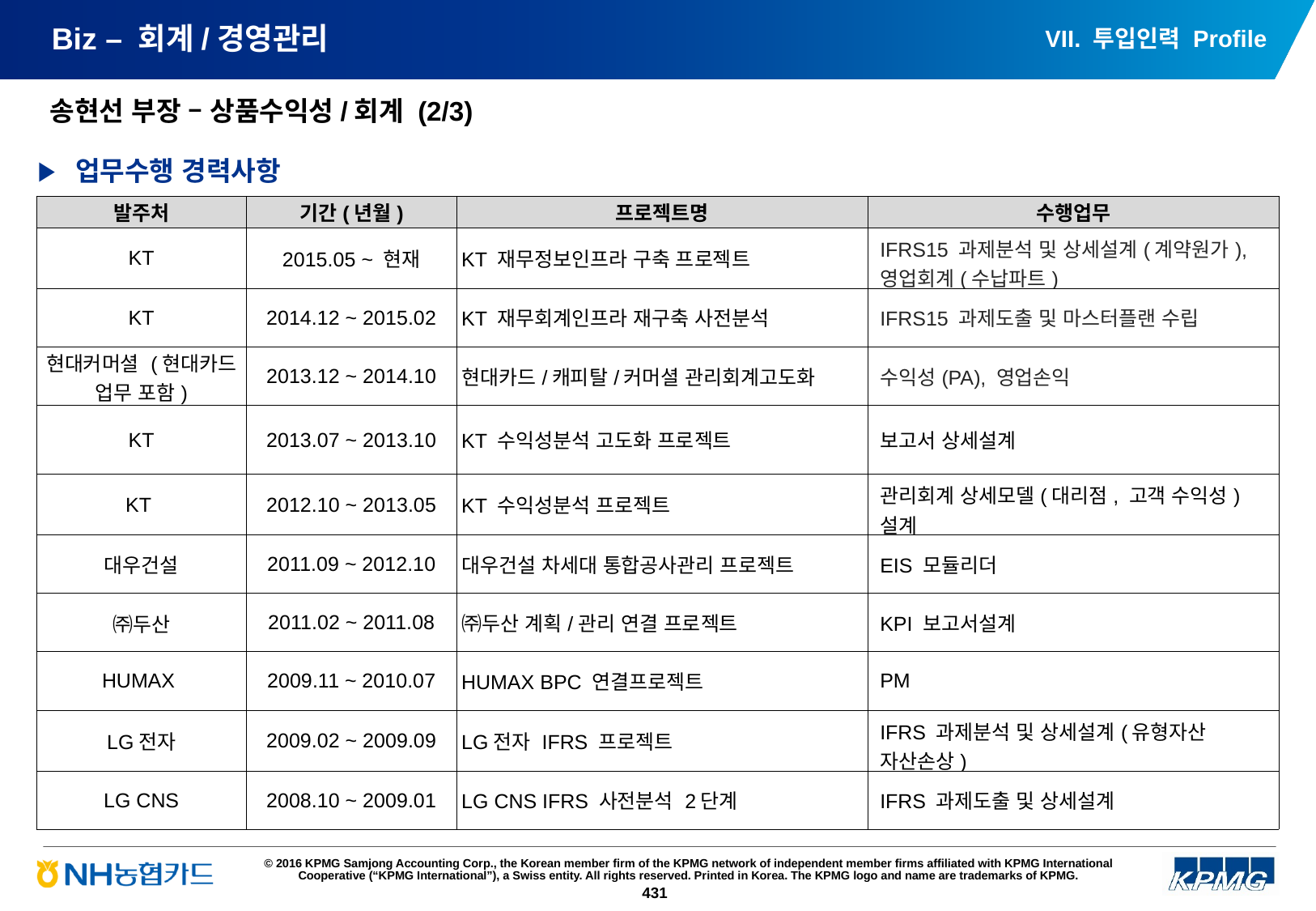

VII. 투입인력 Profile
# Biz – 회계/경영관리
송현선 부장 – 상품수익성/회계 (2/3)
업무수행 경력사항
| 발주처 | 기간(년월) | 프로젝트명 | 수행업무 |
| --- | --- | --- | --- |
| KT | 2015.05 ~ 현재 | KT 재무정보인프라 구축 프로젝트 | IFRS15 과제분석 및 상세설계(계약원가), 영업회계(수납파트) |
| KT | 2014.12 ~ 2015.02 | KT 재무회계인프라 재구축 사전분석 | IFRS15 과제도출 및 마스터플랜 수립 |
| 현대커머셜 (현대카드 업무 포함) | 2013.12 ~ 2014.10 | 현대카드/캐피탈/커머셜 관리회계고도화 | 수익성(PA), 영업손익 |
| KT | 2013.07 ~ 2013.10 | KT 수익성분석 고도화 프로젝트 | 보고서 상세설계 |
| KT | 2012.10 ~ 2013.05 | KT 수익성분석 프로젝트 | 관리회계 상세모델(대리점, 고객 수익성) 설계 |
| 대우건설 | 2011.09 ~ 2012.10 | 대우건설 차세대 통합공사관리 프로젝트 | EIS 모듈리더 |
| ㈜두산 | 2011.02 ~ 2011.08 | ㈜두산 계획/관리 연결 프로젝트 | KPI 보고서설계 |
| HUMAX | 2009.11 ~ 2010.07 | HUMAX BPC 연결프로젝트 | PM |
| LG전자 | 2009.02 ~ 2009.09 | LG전자 IFRS 프로젝트 | IFRS 과제분석 및 상세설계(유형자산 자산손상) |
| LG CNS | 2008.10 ~ 2009.01 | LG CNS IFRS 사전분석 2단계 | IFRS 과제도출 및 상세설계 |